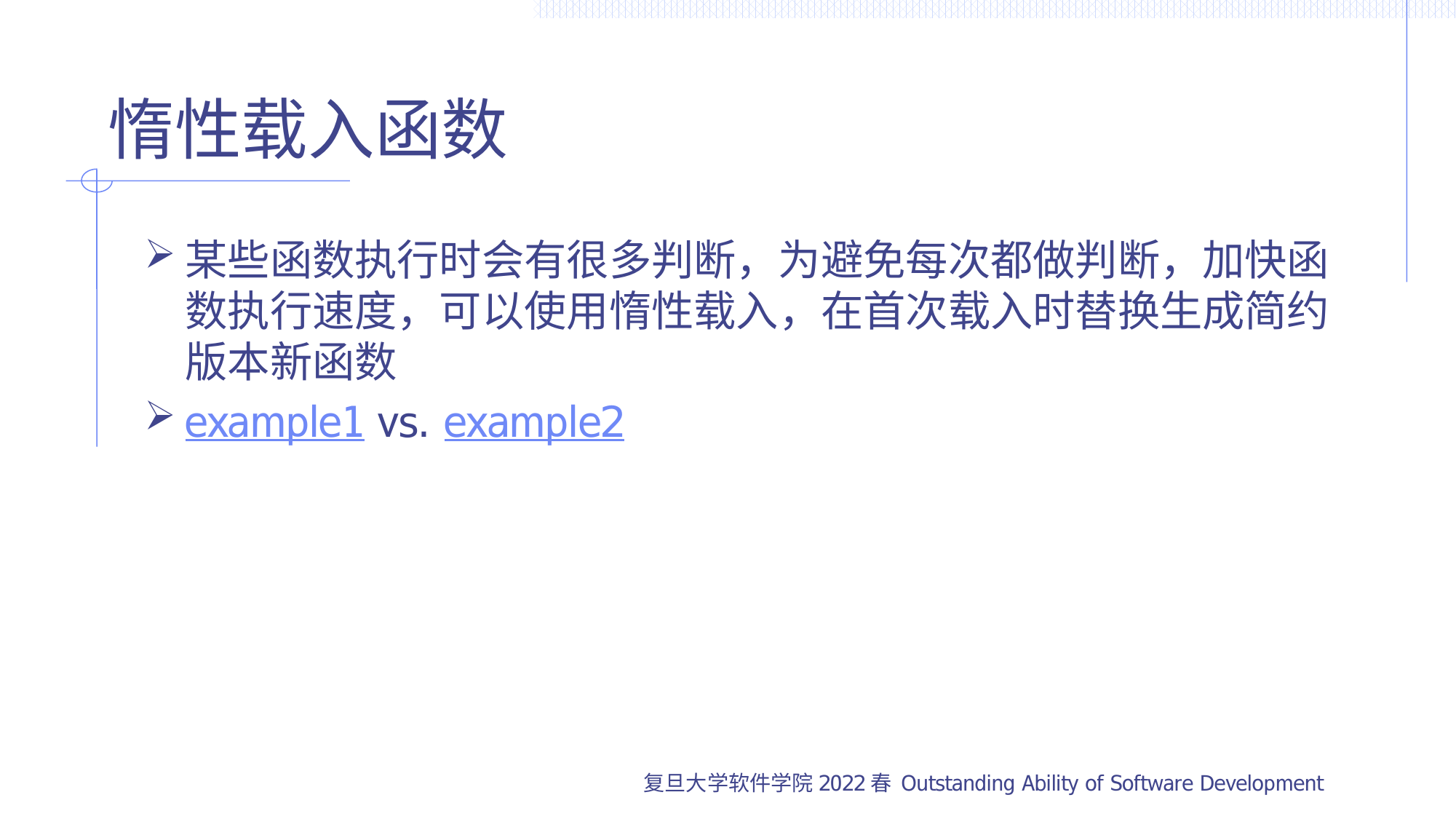

# 惰性载入函数
某些函数执行时会有很多判断，为避免每次都做判断，加快函数执行速度，可以使用惰性载入，在首次载入时替换生成简约版本新函数
example1 vs. example2